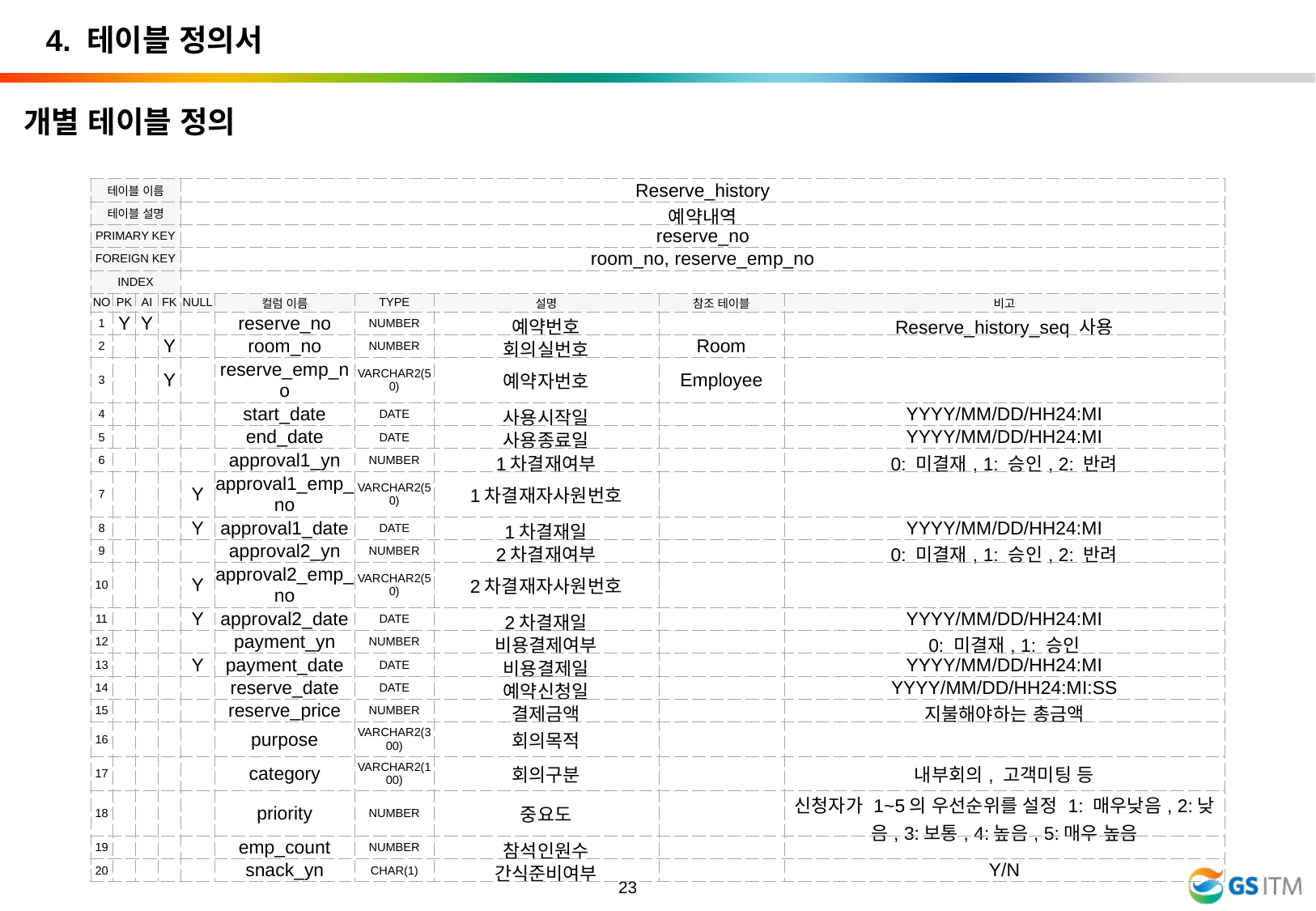

4. 테이블 정의서
개별 테이블 정의
| 테이블 이름 |  |  |  | Reserve\_history |  |  |  |  |  |
| --- | --- | --- | --- | --- | --- | --- | --- | --- | --- |
| 테이블 설명 |  |  |  | 예약내역 |  |  |  |  |  |
| PRIMARY KEY |  |  |  | reserve\_no |  |  |  |  |  |
| FOREIGN KEY |  |  |  | room\_no, reserve\_emp\_no |  |  |  |  |  |
| INDEX |  |  |  |  |  |  |  |  |  |
| NO | PK | AI | FK | NULL | 컬럼 이름 | TYPE | 설명 | 참조 테이블 | 비고 |
| 1 | Y | Y |  |  | reserve\_no | NUMBER | 예약번호 |  | Reserve\_history\_seq 사용 |
| 2 |  |  | Y |  | room\_no | NUMBER | 회의실번호 | Room |  |
| 3 |  |  | Y |  | reserve\_emp\_no | VARCHAR2(50) | 예약자번호 | Employee |  |
| 4 |  |  |  |  | start\_date | DATE | 사용시작일 |  | YYYY/MM/DD/HH24:MI |
| 5 |  |  |  |  | end\_date | DATE | 사용종료일 |  | YYYY/MM/DD/HH24:MI |
| 6 |  |  |  |  | approval1\_yn | NUMBER | 1차결재여부 |  | 0: 미결재, 1: 승인, 2: 반려 |
| 7 |  |  |  | Y | approval1\_emp\_no | VARCHAR2(50) | 1차결재자사원번호 |  |  |
| 8 |  |  |  | Y | approval1\_date | DATE | 1차결재일 |  | YYYY/MM/DD/HH24:MI |
| 9 |  |  |  |  | approval2\_yn | NUMBER | 2차결재여부 |  | 0: 미결재, 1: 승인, 2: 반려 |
| 10 |  |  |  | Y | approval2\_emp\_no | VARCHAR2(50) | 2차결재자사원번호 |  |  |
| 11 |  |  |  | Y | approval2\_date | DATE | 2차결재일 |  | YYYY/MM/DD/HH24:MI |
| 12 |  |  |  |  | payment\_yn | NUMBER | 비용결제여부 |  | 0: 미결재, 1: 승인 |
| 13 |  |  |  | Y | payment\_date | DATE | 비용결제일 |  | YYYY/MM/DD/HH24:MI |
| 14 |  |  |  |  | reserve\_date | DATE | 예약신청일 |  | YYYY/MM/DD/HH24:MI:SS |
| 15 |  |  |  |  | reserve\_price | NUMBER | 결제금액 |  | 지불해야하는 총금액 |
| 16 |  |  |  |  | purpose | VARCHAR2(300) | 회의목적 |  |  |
| 17 |  |  |  |  | category | VARCHAR2(100) | 회의구분 |  | 내부회의, 고객미팅 등 |
| 18 |  |  |  |  | priority | NUMBER | 중요도 |  | 신청자가 1~5의 우선순위를 설정 1: 매우낮음, 2:낮음, 3:보통, 4:높음, 5:매우 높음 |
| 19 |  |  |  |  | emp\_count | NUMBER | 참석인원수 |  |  |
| 20 |  |  |  |  | snack\_yn | CHAR(1) | 간식준비여부 |  | Y/N |